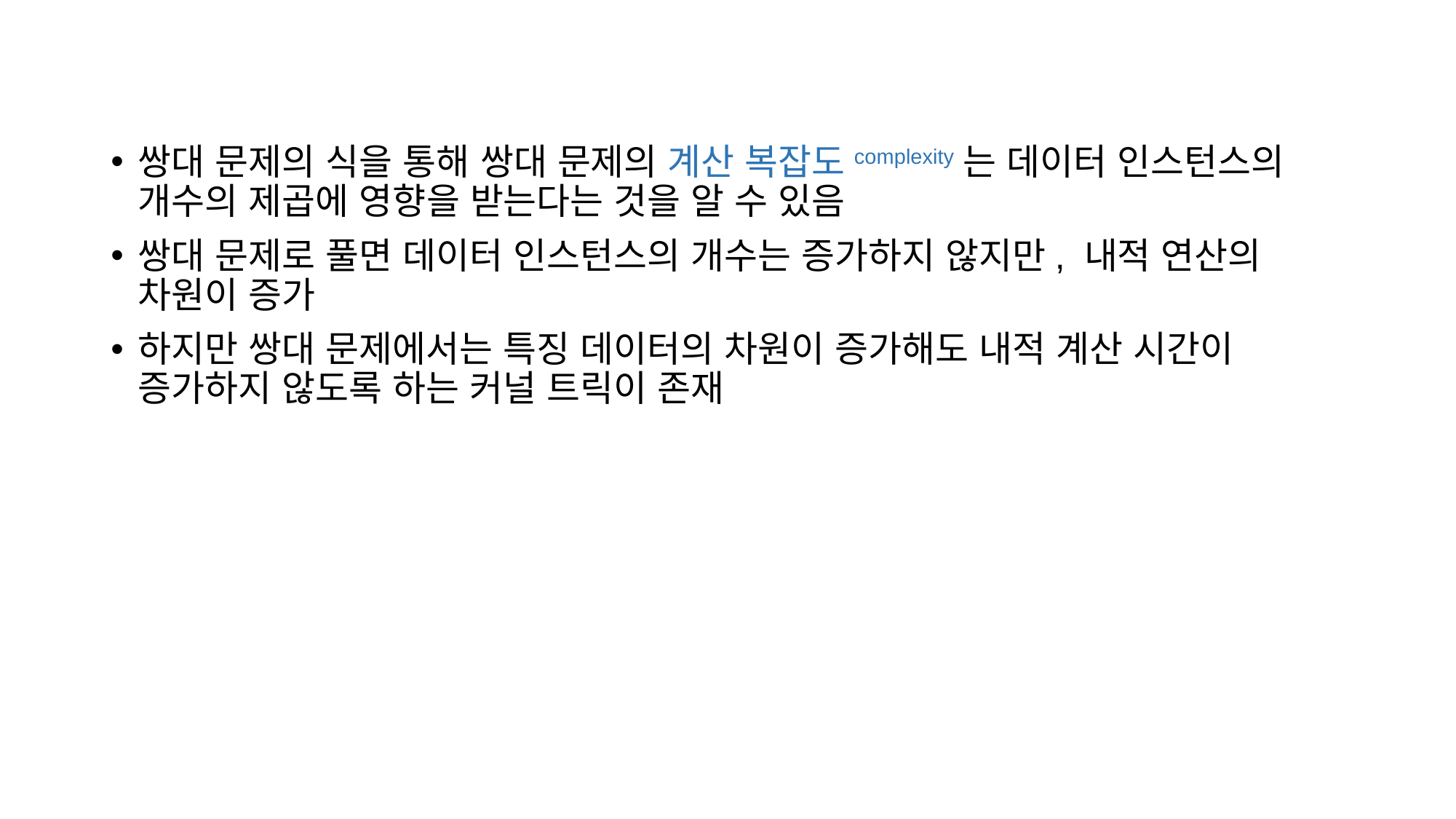

쌍대 문제의 식을 통해 쌍대 문제의 계산 복잡도complexity는 데이터 인스턴스의 개수의 제곱에 영향을 받는다는 것을 알 수 있음
쌍대 문제로 풀면 데이터 인스턴스의 개수는 증가하지 않지만, 내적 연산의 차원이 증가
하지만 쌍대 문제에서는 특징 데이터의 차원이 증가해도 내적 계산 시간이 증가하지 않도록 하는 커널 트릭이 존재